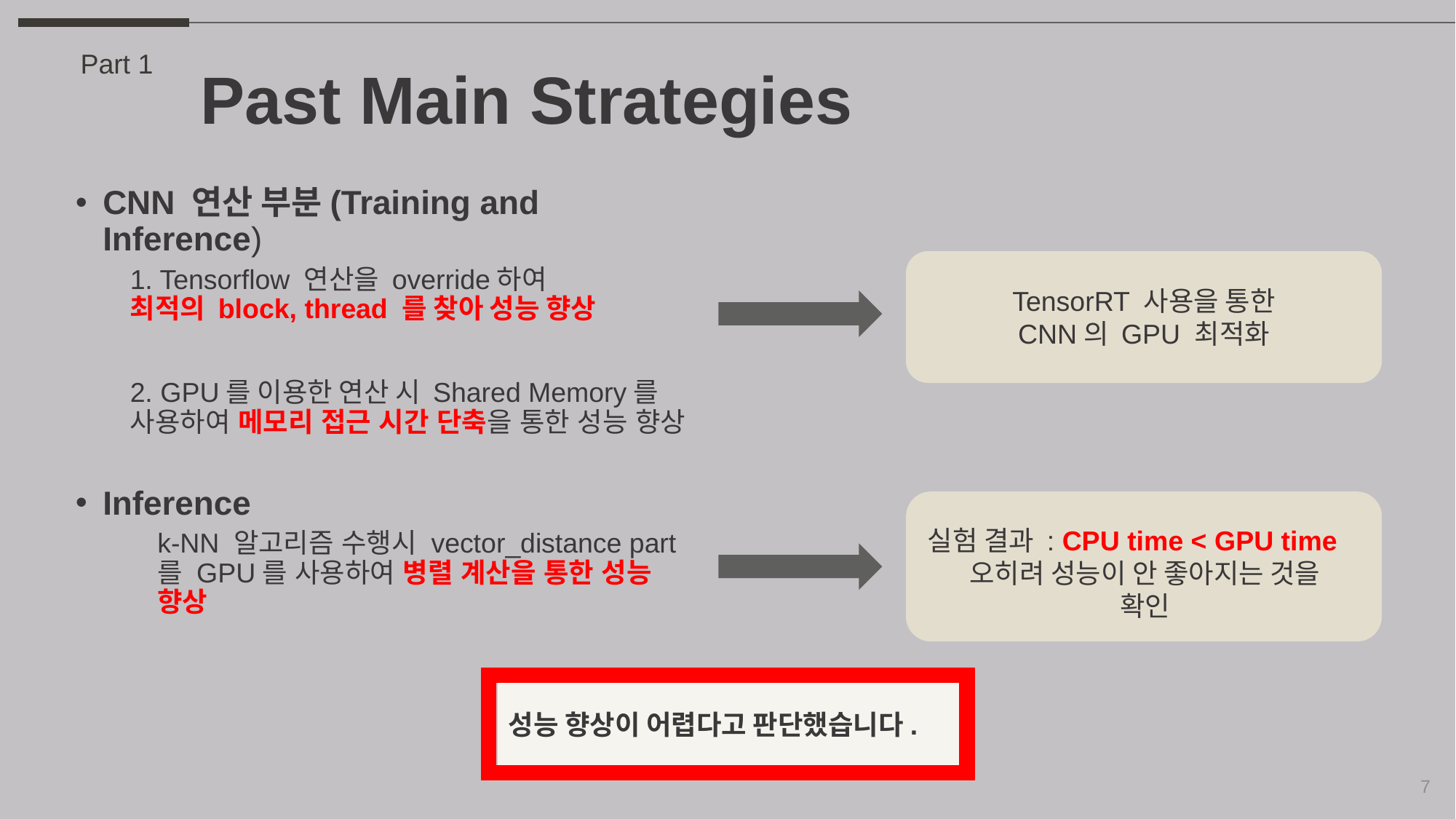

Past Main Strategies
Part 1
CNN 연산 부분(Training and Inference)
1. Tensorflow 연산을 override하여
최적의 block, thread 를 찾아 성능 향상

2. GPU를 이용한 연산 시 Shared Memory를 사용하여 메모리 접근 시간 단축을 통한 성능 향상

Inference
k-NN 알고리즘 수행시 vector_distance part를 GPU를 사용하여 병렬 계산을 통한 성능 향상

TensorRT 사용을 통한 CNN의 GPU 최적화

실험 결과 : CPU time < GPU time
오히려 성능이 안 좋아지는 것을
확인

성능 향상이 어렵다고 판단했습니다.

7